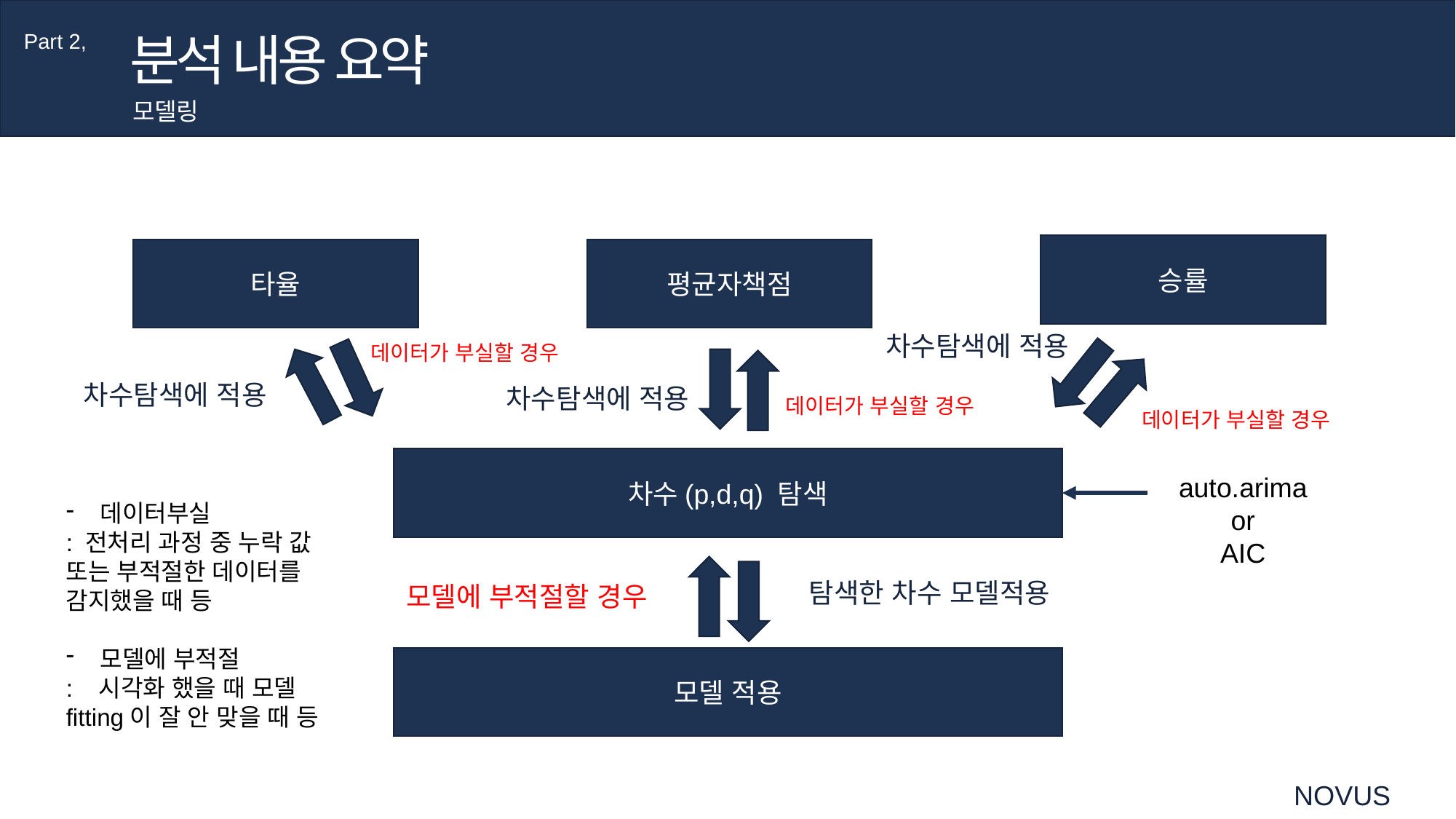

분석 내용 요약
Part 2,
모델링
승률
평균자책점
타율
차수탐색에 적용
데이터가 부실할 경우

차수탐색에 적용
차수탐색에 적용
데이터가 부실할 경우
데이터가 부실할 경우
차수(p,d,q) 탐색
auto.arima
or
AIC
데이터부실
: 전처리 과정 중 누락 값 또는 부적절한 데이터를 감지했을 때 등

모델에 부적절
:   시각화 했을 때 모델 fitting이 잘 안 맞을 때 등
탐색한 차수 모델적용
모델에 부적절할 경우

모델 적용
NOVUS